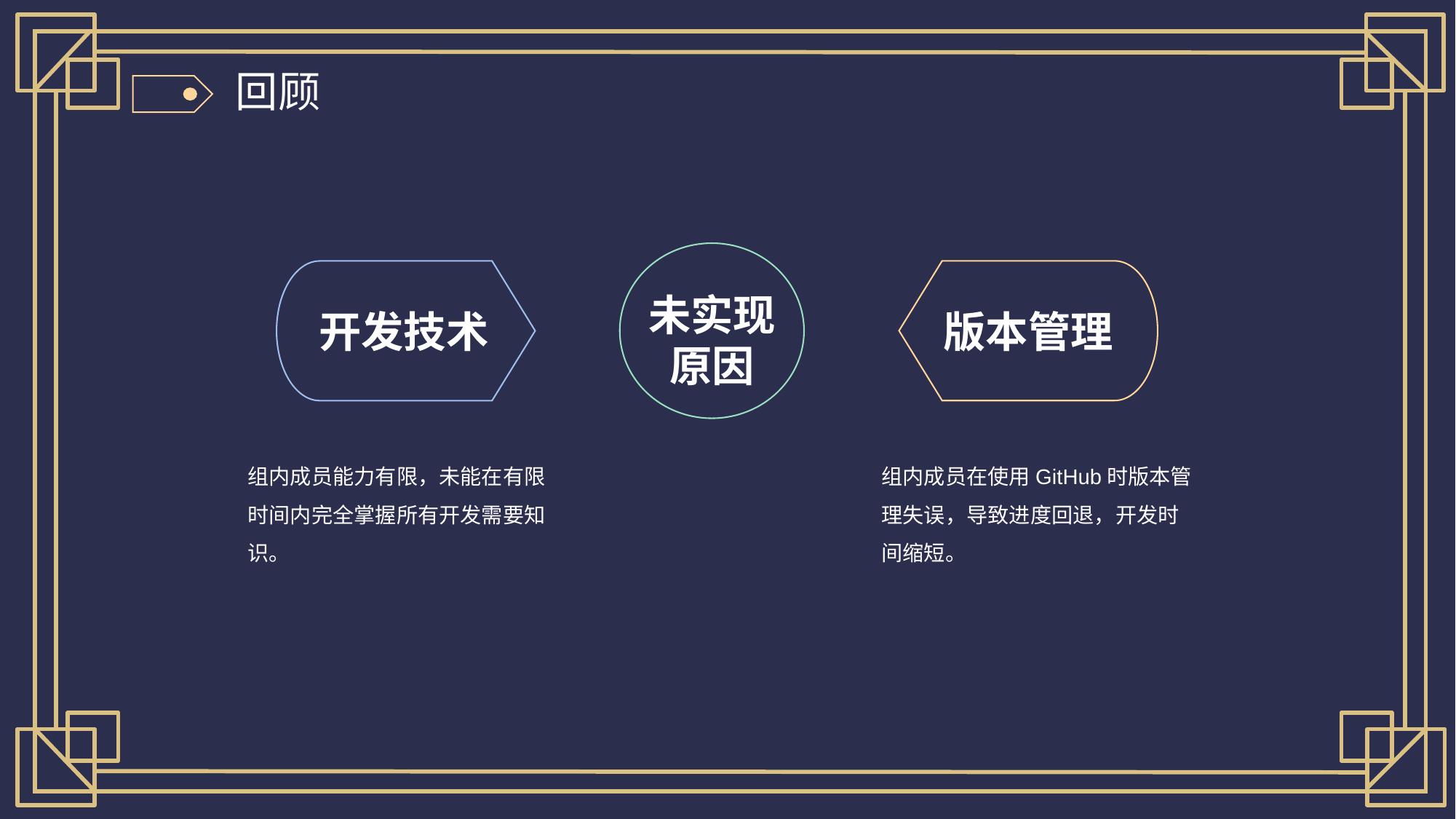

回顾

未实现原因
版本管理
开发技术
组内成员能力有限，未能在有限时间内完全掌握所有开发需要知识。
组内成员在使用GitHub时版本管理失误，导致进度回退，开发时间缩短。